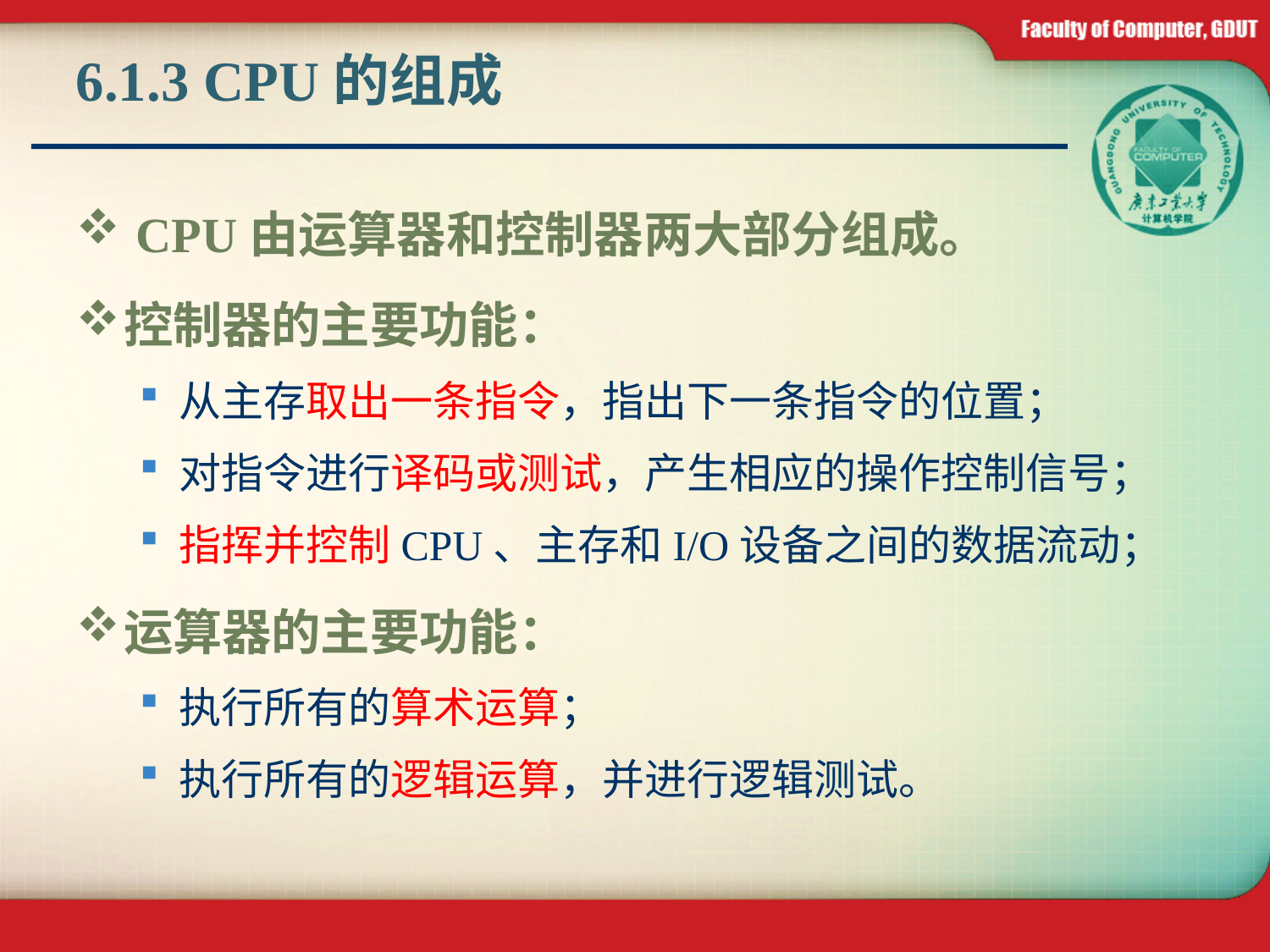

# 6.1.3 CPU的组成
 CPU由运算器和控制器两大部分组成。
控制器的主要功能：
从主存取出一条指令，指出下一条指令的位置；
对指令进行译码或测试，产生相应的操作控制信号；
指挥并控制CPU、主存和I/O设备之间的数据流动；
运算器的主要功能：
执行所有的算术运算；
执行所有的逻辑运算，并进行逻辑测试。